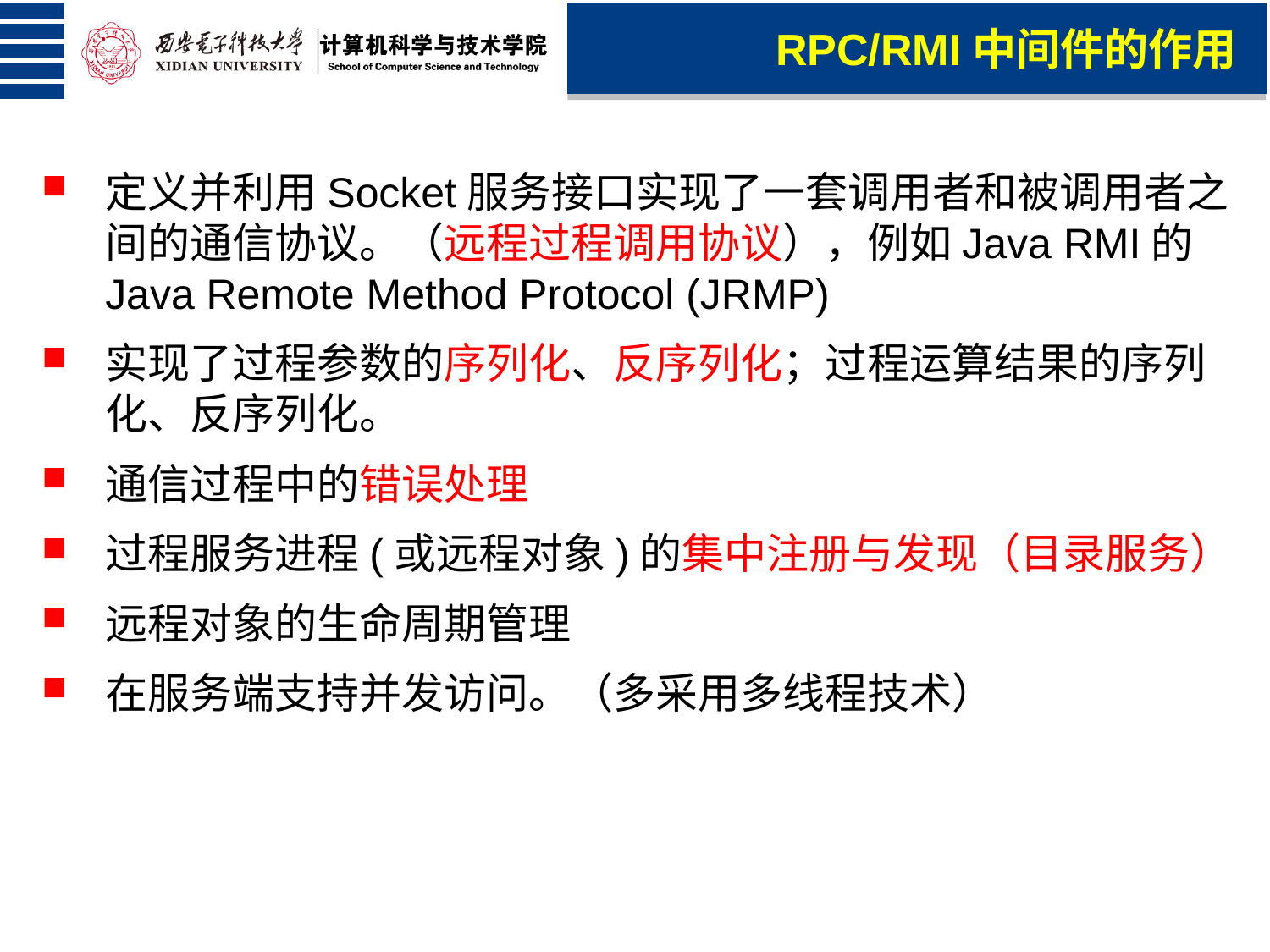

RPC/RMI中间件的作用
定义并利用Socket服务接口实现了一套调用者和被调用者之间的通信协议。（远程过程调用协议），例如Java RMI的Java Remote Method Protocol (JRMP)
实现了过程参数的序列化、反序列化；过程运算结果的序列化、反序列化。
通信过程中的错误处理
过程服务进程(或远程对象)的集中注册与发现（目录服务）
远程对象的生命周期管理
在服务端支持并发访问。（多采用多线程技术）